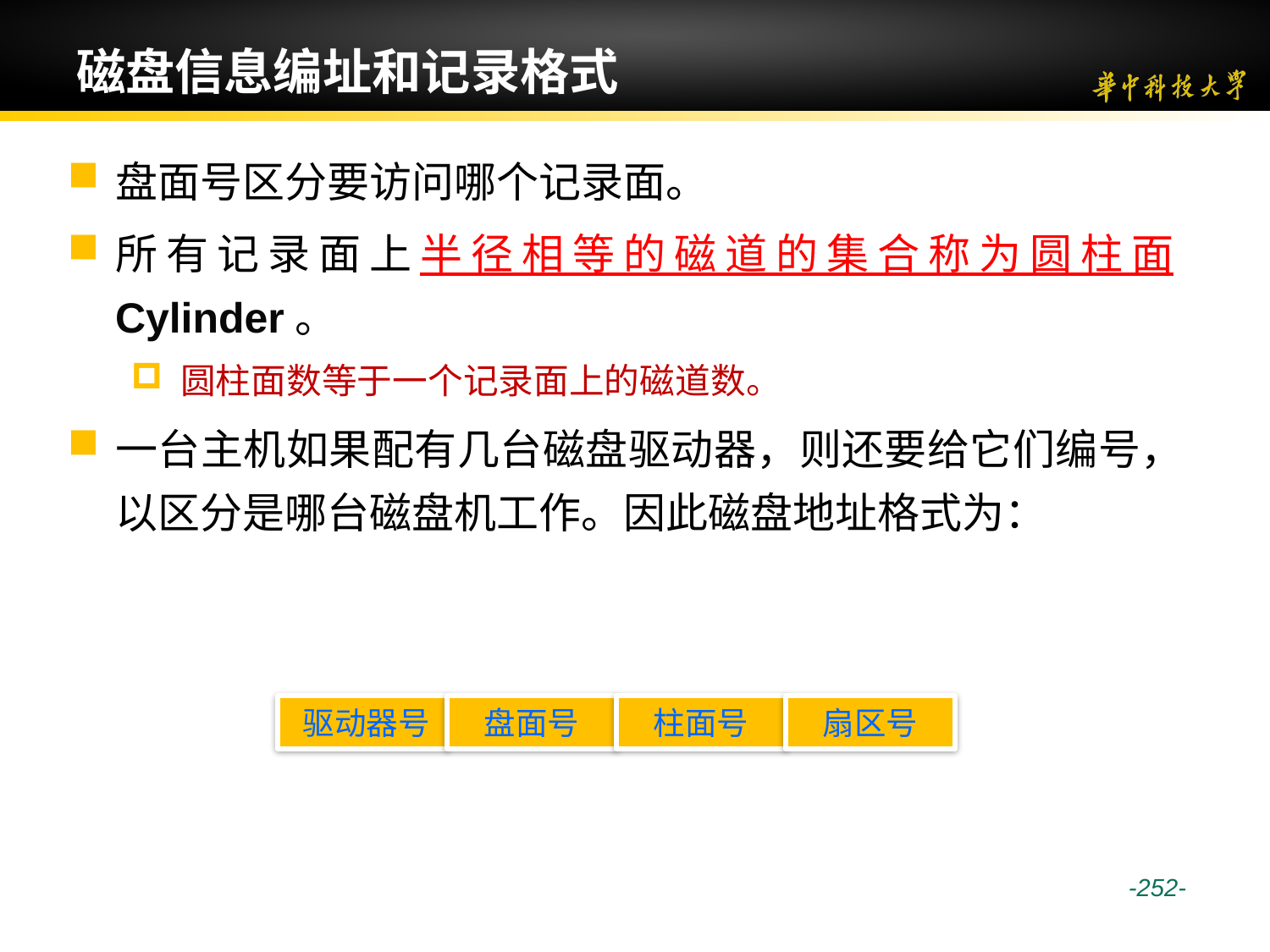

# 磁盘信息编址和记录格式
盘面号区分要访问哪个记录面。
所有记录面上半径相等的磁道的集合称为圆柱面Cylinder。
圆柱面数等于一个记录面上的磁道数。
一台主机如果配有几台磁盘驱动器，则还要给它们编号，以区分是哪台磁盘机工作。因此磁盘地址格式为：
 驱动器号
盘面号
柱面号
扇区号
 -252-